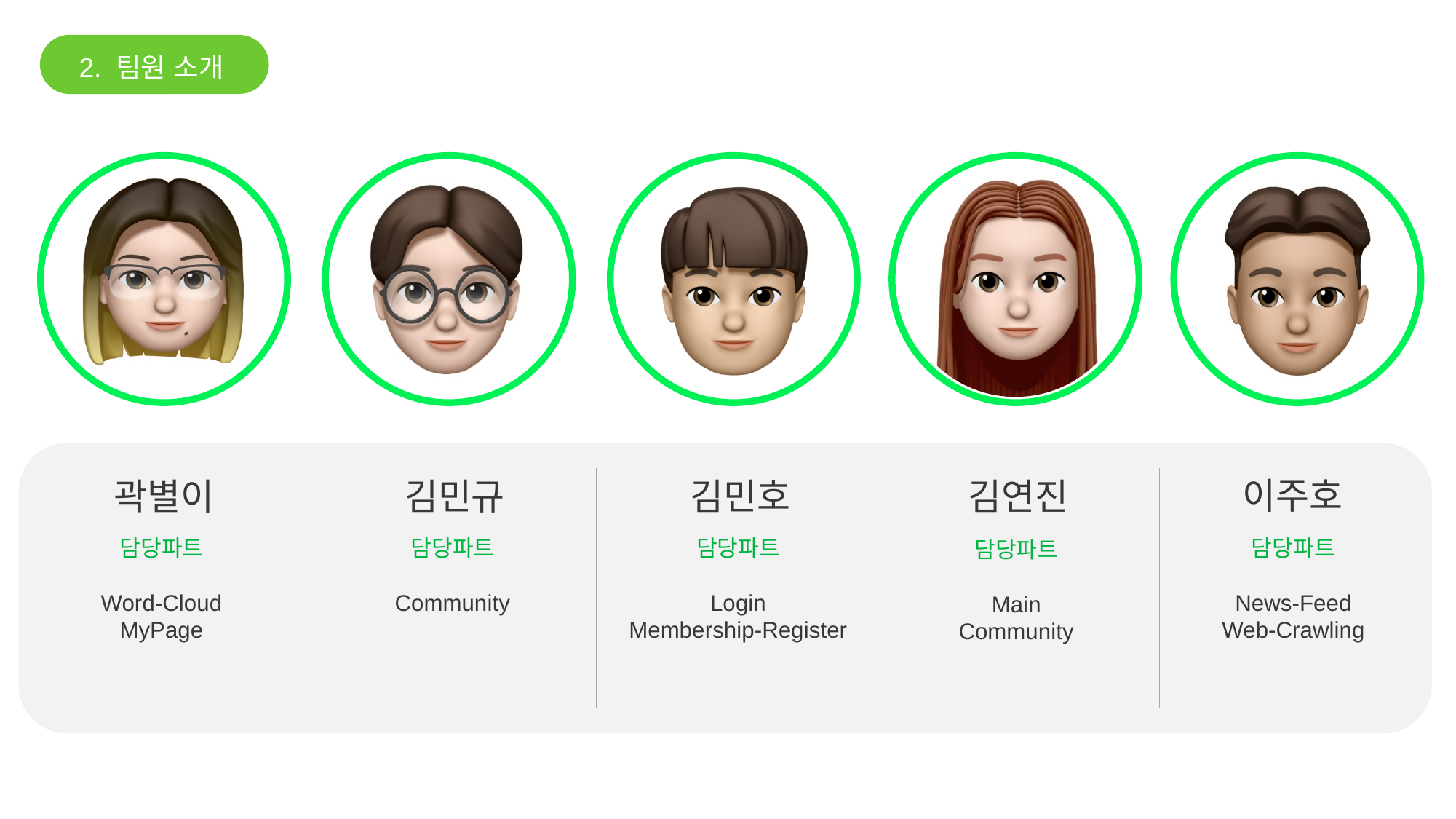

2. 팀원 소개

이주호
김연진
곽별이
김민규
김민호
담당파트

News-Feed
Web-Crawling
담당파트

Word-Cloud
MyPage
담당파트

Community
담당파트

Login
Membership-Register
담당파트

Main
Community